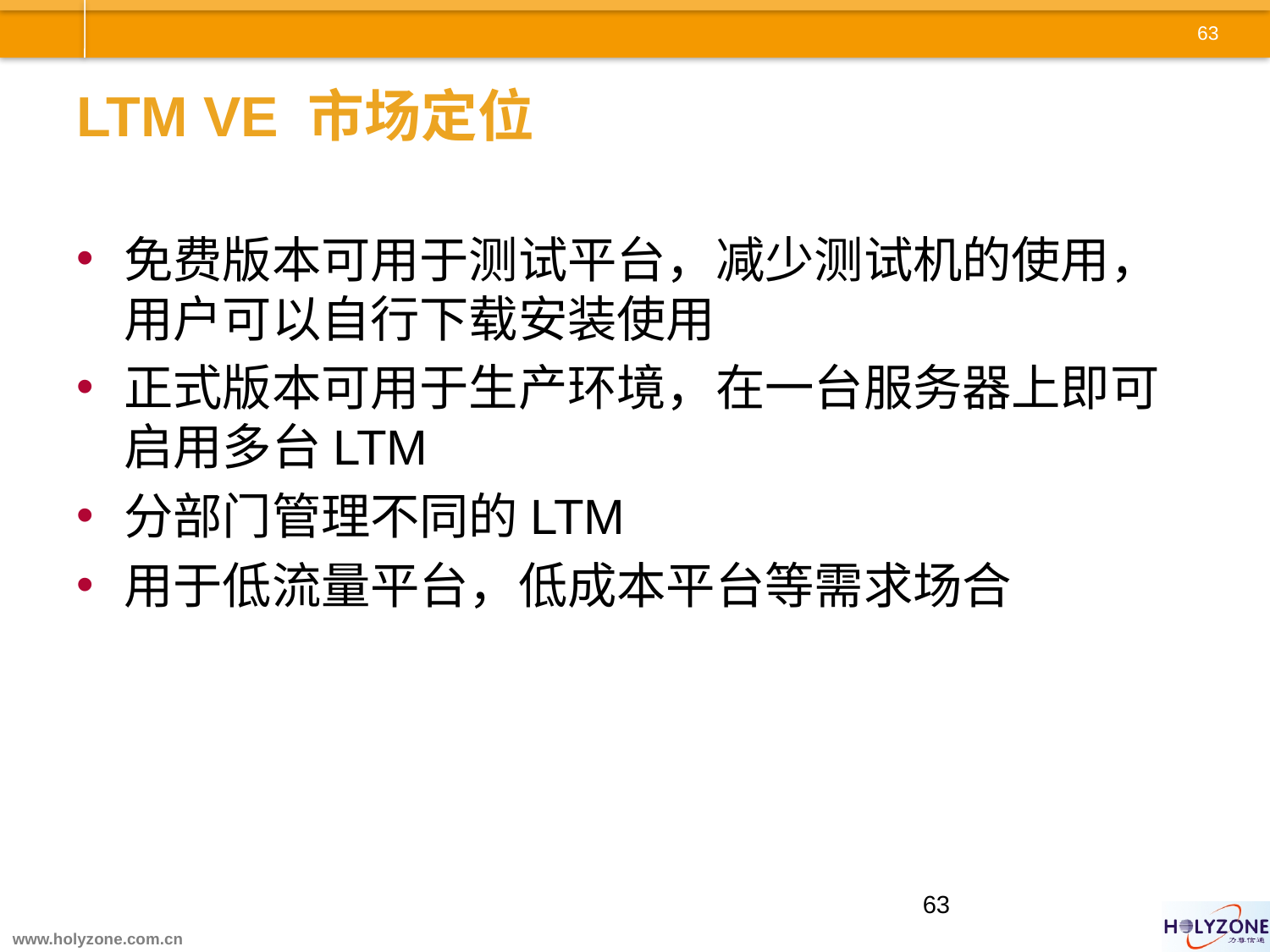

# LTM VE 市场定位
免费版本可用于测试平台，减少测试机的使用，用户可以自行下载安装使用
正式版本可用于生产环境，在一台服务器上即可启用多台LTM
分部门管理不同的LTM
用于低流量平台，低成本平台等需求场合
63